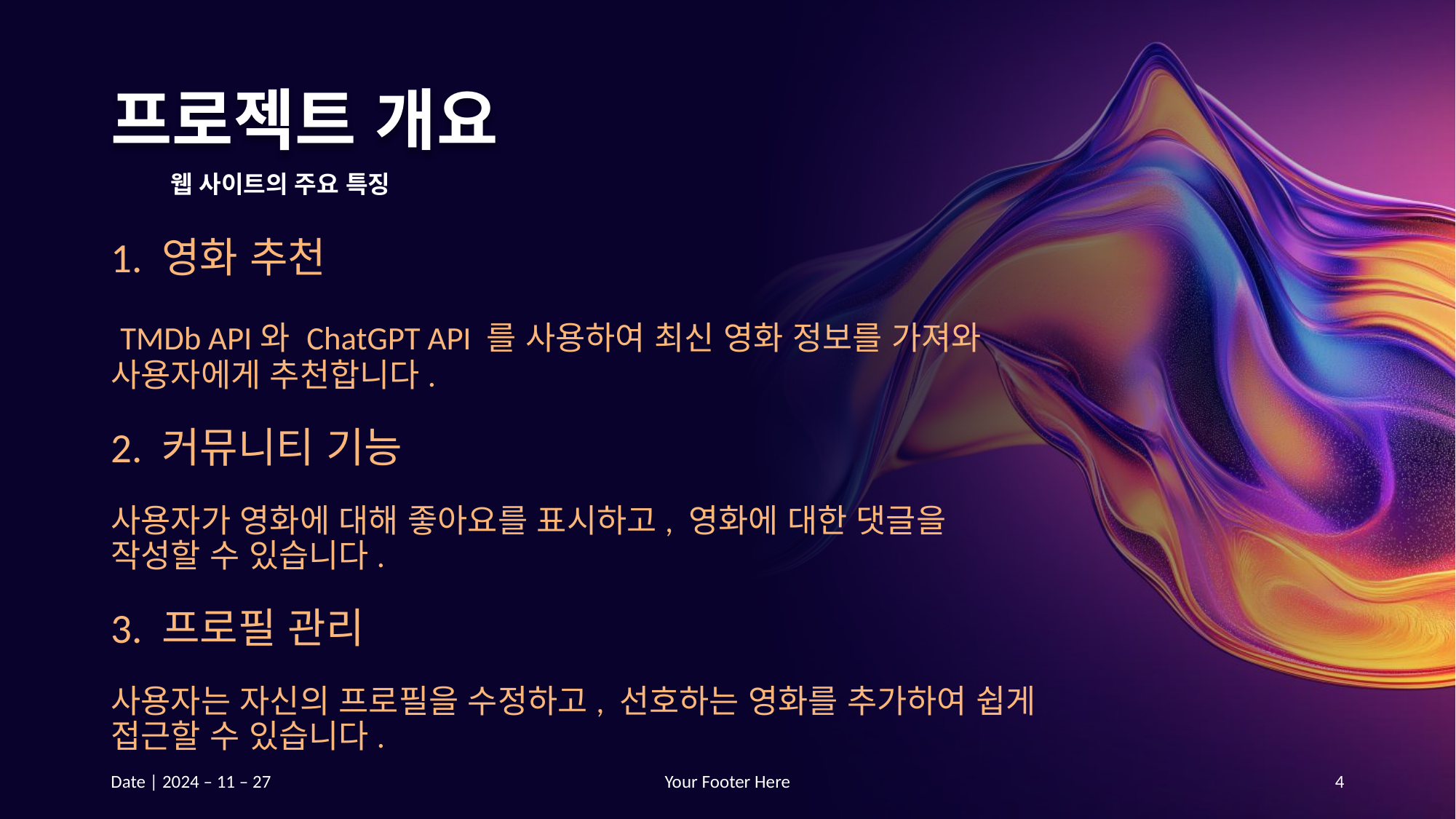

# 프로젝트 개요
웹 사이트의 주요 특징
1. 영화 추천
 TMDb API와 ChatGPT API 를 사용하여 최신 영화 정보를 가져와 사용자에게 추천합니다.
2. 커뮤니티 기능
사용자가 영화에 대해 좋아요를 표시하고, 영화에 대한 댓글을 작성할 수 있습니다.
3. 프로필 관리
사용자는 자신의 프로필을 수정하고, 선호하는 영화를 추가하여 쉽게 접근할 수 있습니다.

Date | 2024 – 11 – 27
Your Footer Here
4